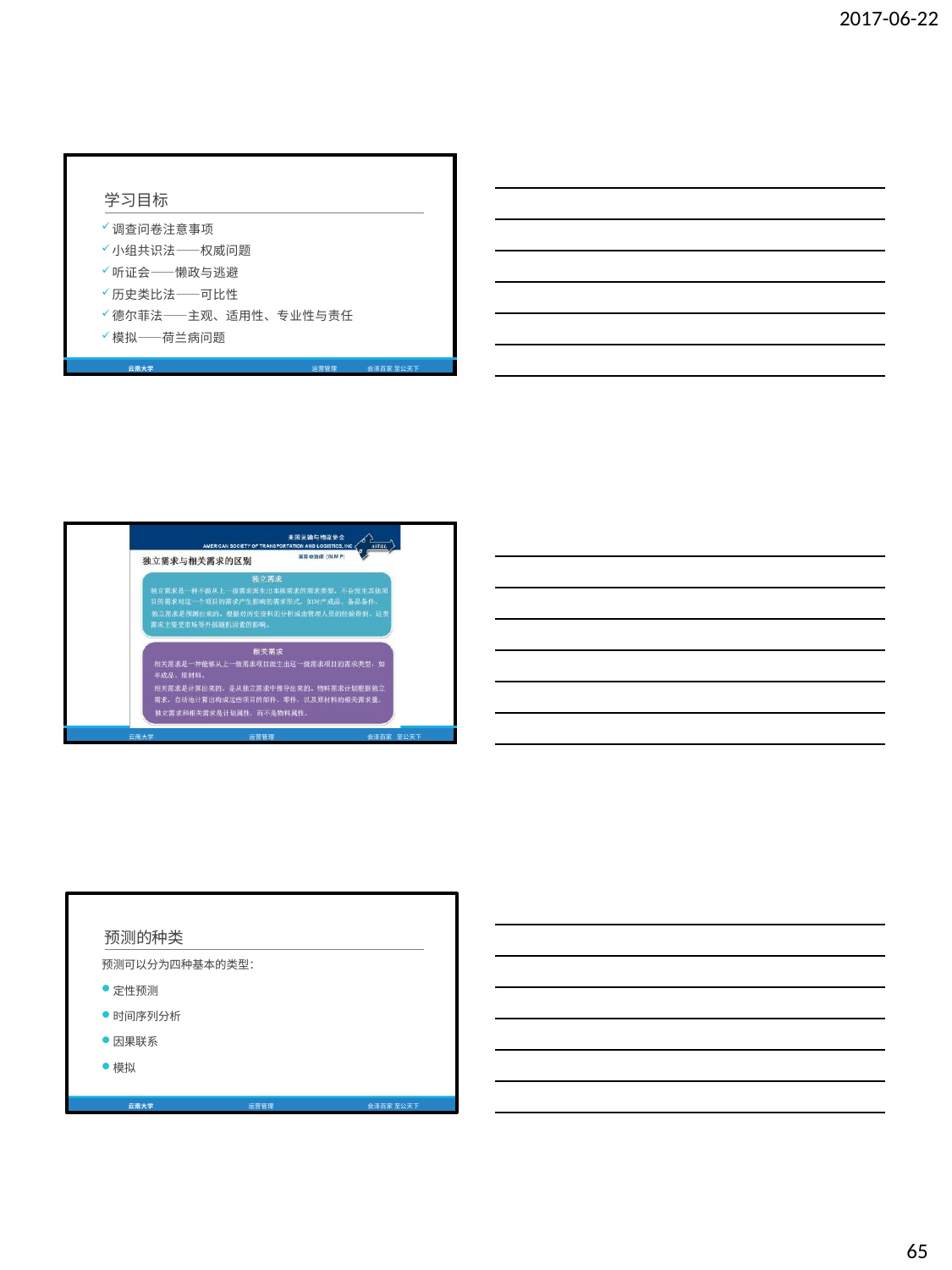

2017-06-22
| 学习目标 |  |
| --- | --- |
| 调查问卷注意事项 |  |
| 小组共识法——权威问题 |  |
| 听证会——懒政与逃避 |  |
| 历史类比法——可比性 |  |
| 德尔菲法——主观、适用性、专业性与责任 |  |
| 模拟——荷兰病问题 |  |
| 云南大学 运营管理 | 会泽百家 至公天下 |

|  |  |  |  |
| --- | --- | --- | --- |
| 云南大学 | 运营管理 | 会泽百家 | 至公天下 |

预测的种类
预测可以分为四种基本的类型：

定性预测

时间序列分析

因果联系

模拟

云南大学
运营管理
会泽百家 至公天下

65